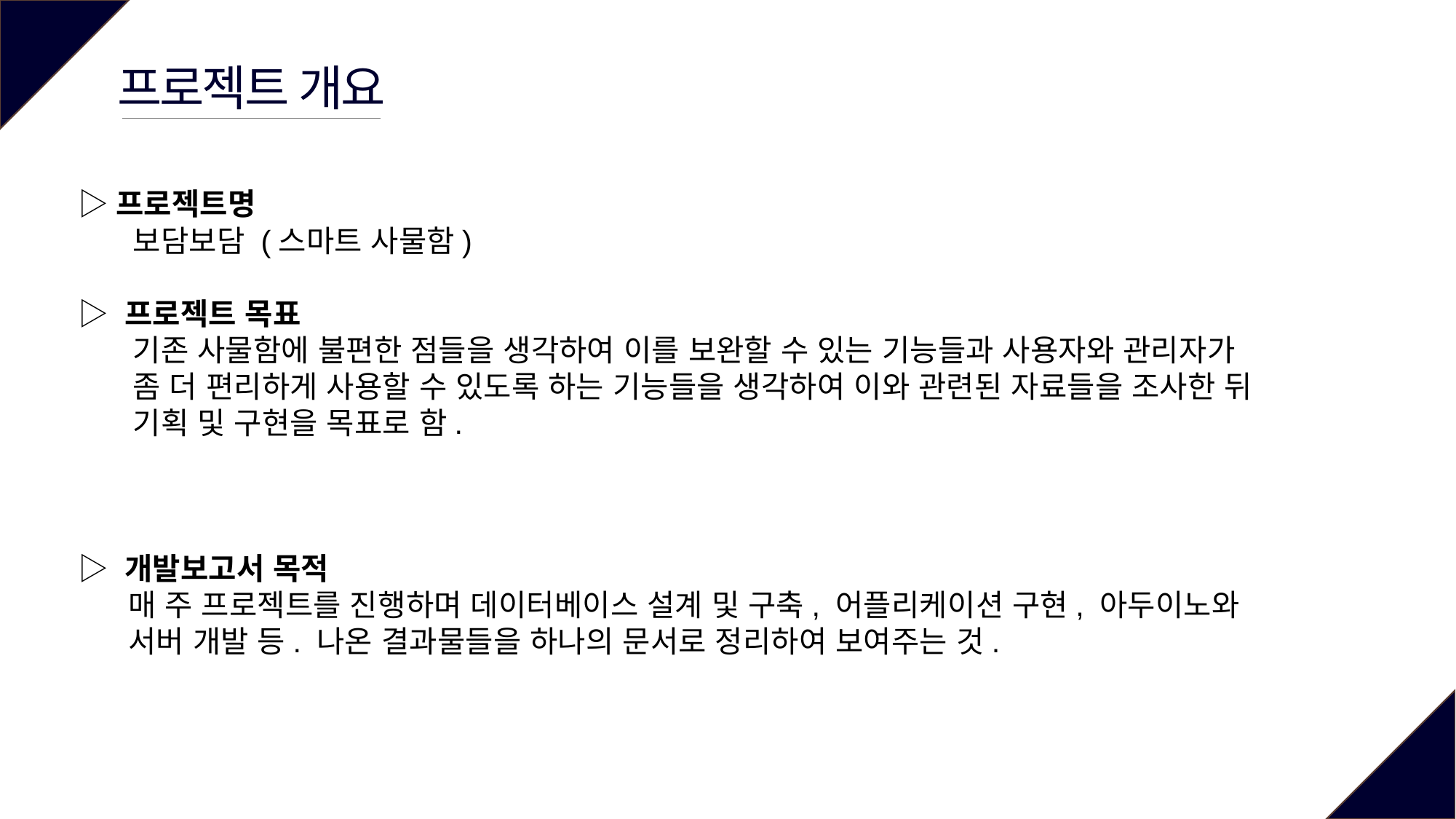

프로젝트 개요
▷프로젝트명
보담보담 (스마트 사물함)

▷ 프로젝트 목표
기존 사물함에 불편한 점들을 생각하여 이를 보완할 수 있는 기능들과 사용자와 관리자가
좀 더 편리하게 사용할 수 있도록 하는 기능들을 생각하여 이와 관련된 자료들을 조사한 뒤
기획 및 구현을 목표로 함.

▷ 개발보고서 목적
     매 주 프로젝트를 진행하며 데이터베이스 설계 및 구축, 어플리케이션 구현, 아두이노와
     서버 개발 등. 나온 결과물들을 하나의 문서로 정리하여 보여주는 것.